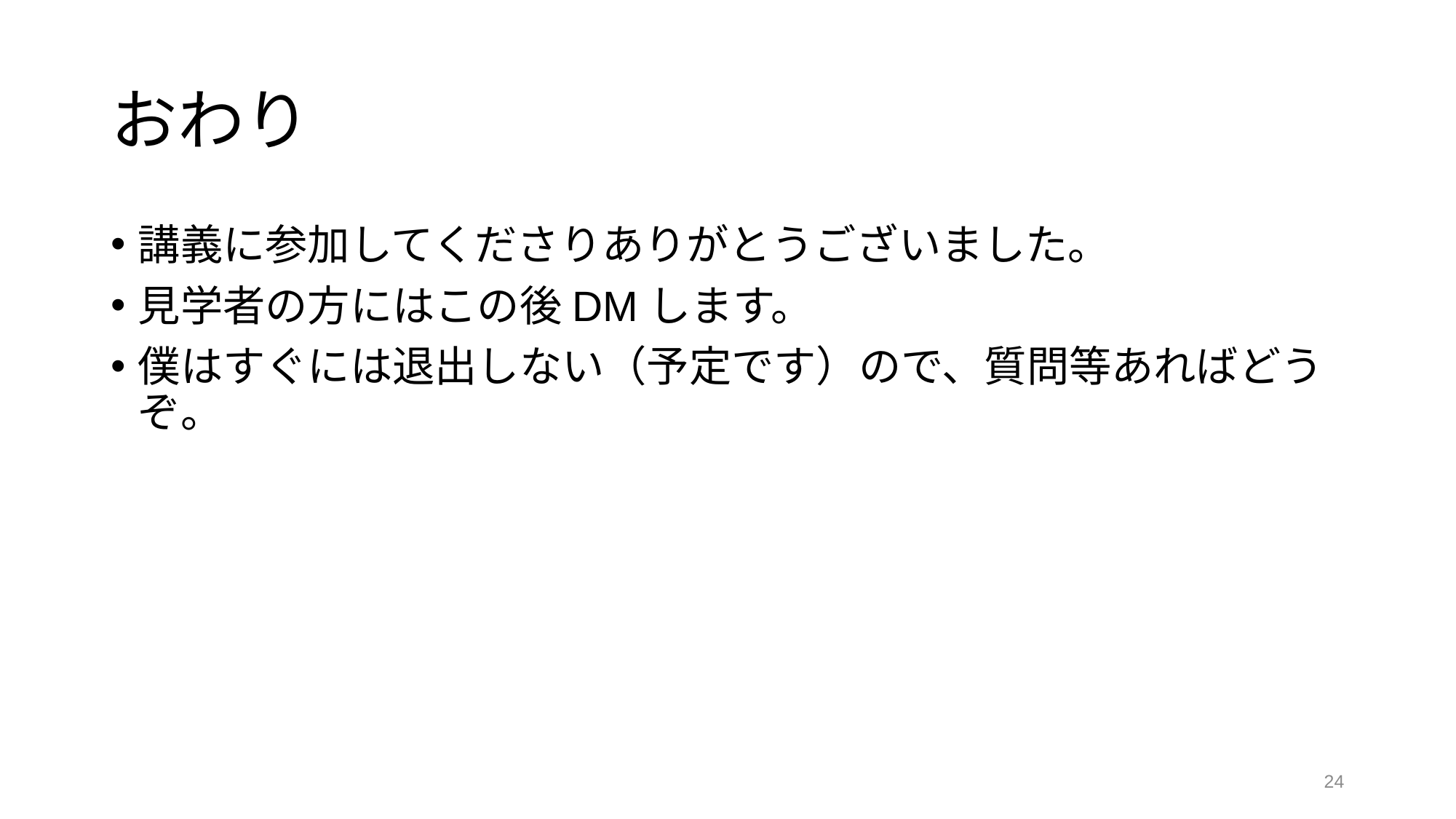

# おわり
講義に参加してくださりありがとうございました。
見学者の方にはこの後DMします。
僕はすぐには退出しない（予定です）ので、質問等あればどうぞ。
24